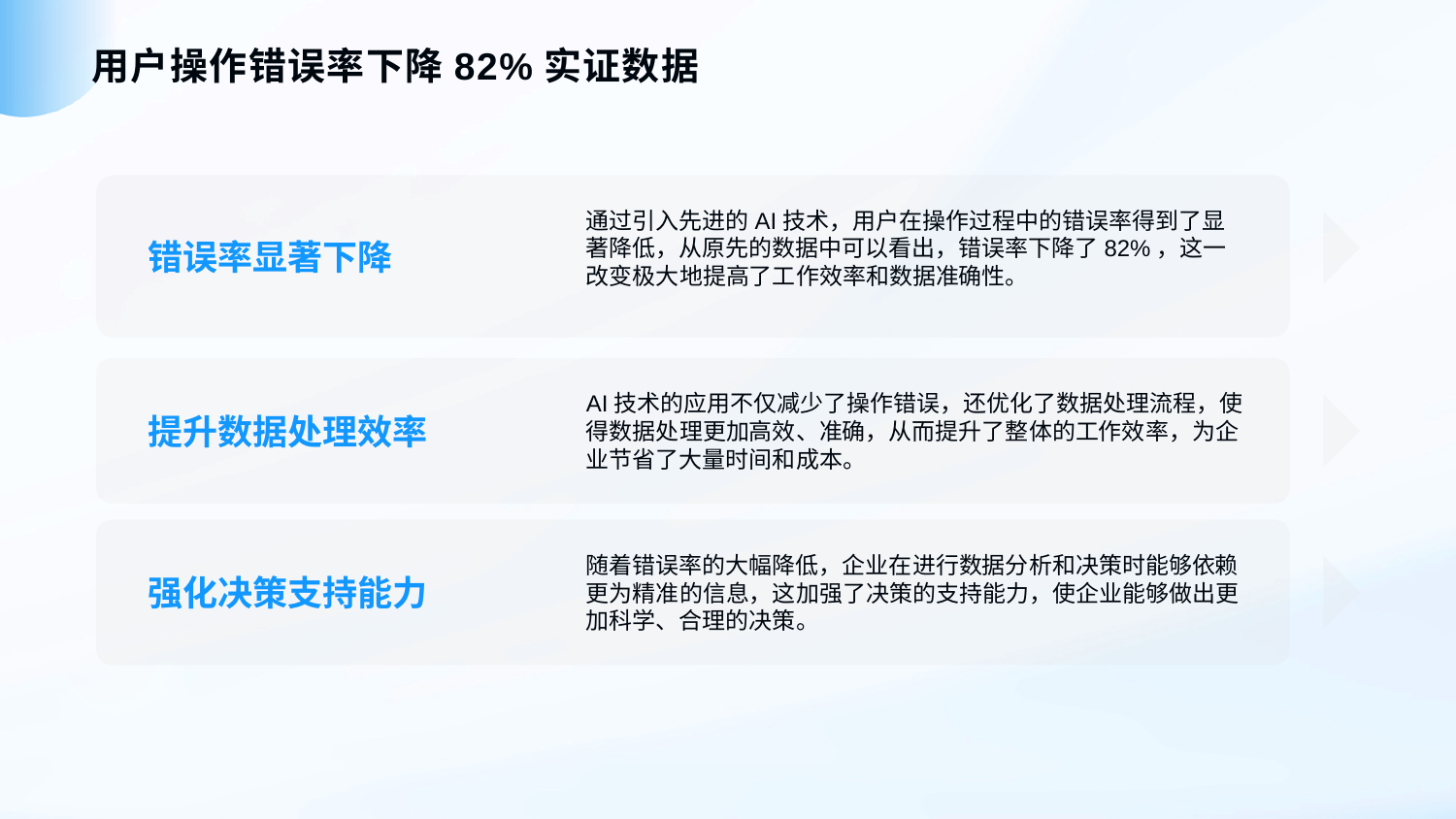

用户操作错误率下降82%实证数据

通过引入先进的AI技术，用户在操作过程中的错误率得到了显著降低，从原先的数据中可以看出，错误率下降了82%，这一改变极大地提高了工作效率和数据准确性。
错误率显著下降

AI技术的应用不仅减少了操作错误，还优化了数据处理流程，使得数据处理更加高效、准确，从而提升了整体的工作效率，为企业节省了大量时间和成本。
提升数据处理效率

随着错误率的大幅降低，企业在进行数据分析和决策时能够依赖更为精准的信息，这加强了决策的支持能力，使企业能够做出更加科学、合理的决策。
强化决策支持能力